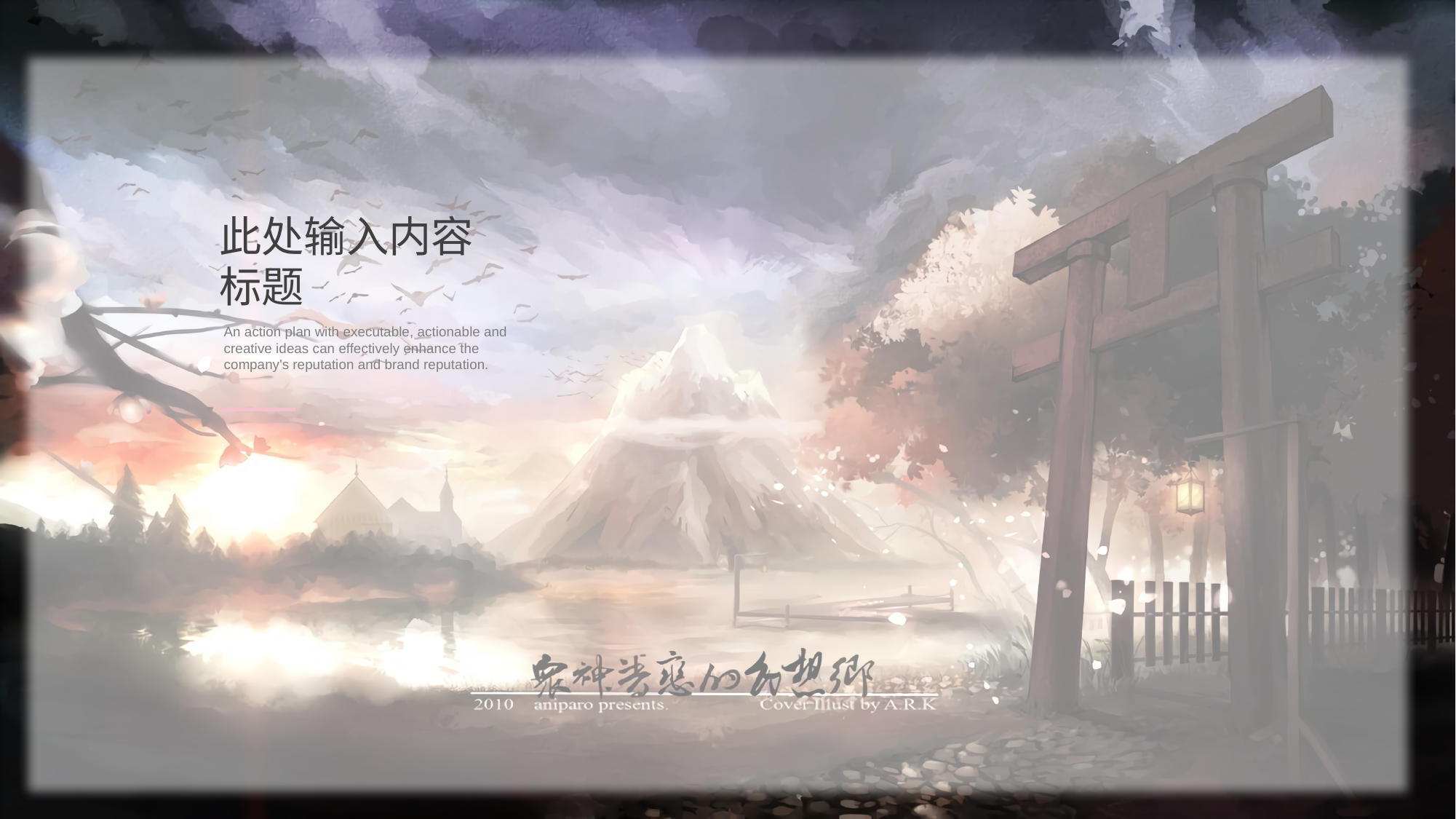

此处输入内容标题
An action plan with executable, actionable and creative ideas can effectively enhance the company's reputation and brand reputation.